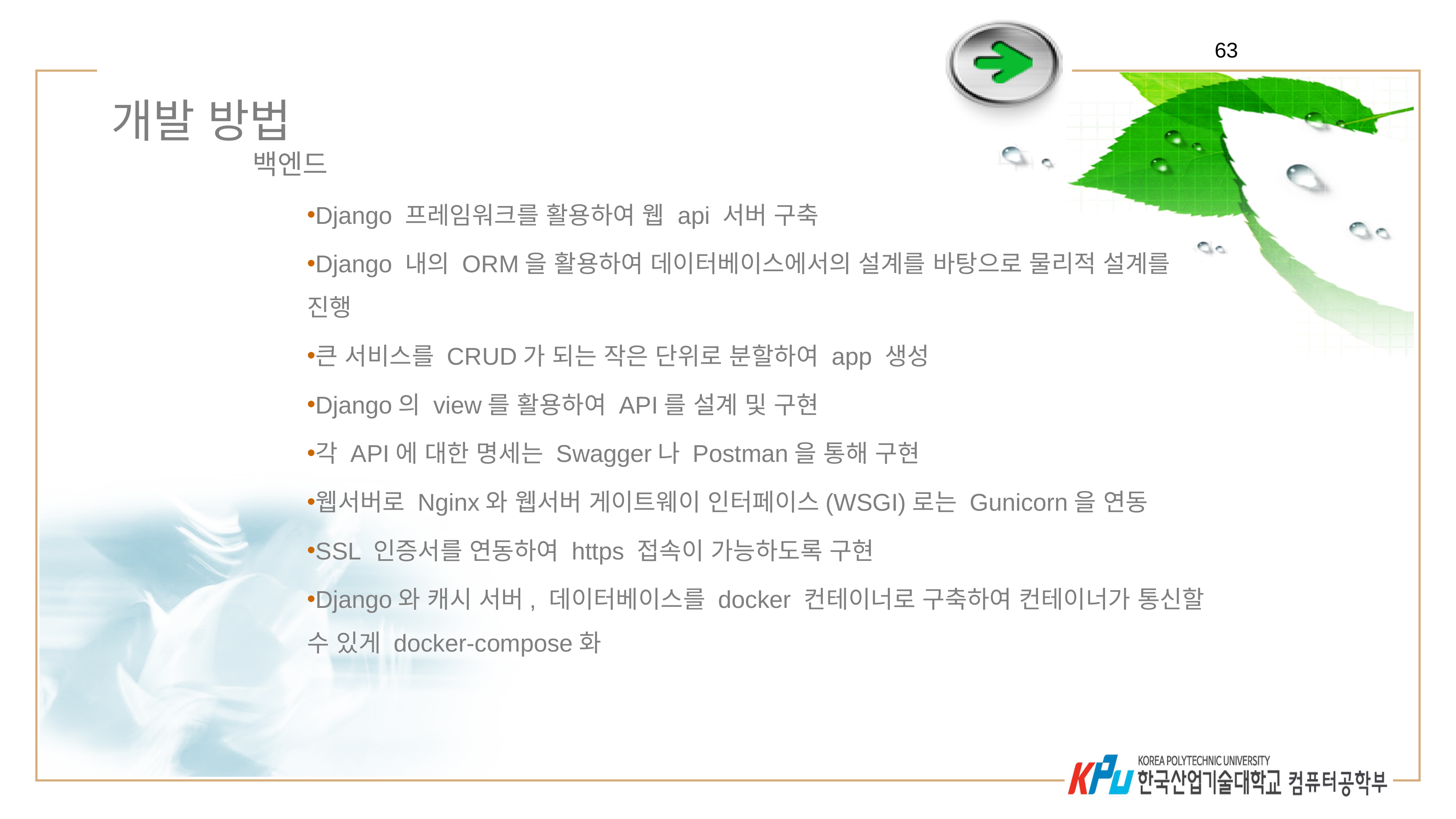

63
# 개발 방법

백엔드
Django 프레임워크를 활용하여 웹 api 서버 구축
Django 내의 ORM을 활용하여 데이터베이스에서의 설계를 바탕으로 물리적 설계를 진행
큰 서비스를 CRUD가 되는 작은 단위로 분할하여 app 생성
Django의 view를 활용하여 API를 설계 및 구현
각 API에 대한 명세는 Swagger나 Postman을 통해 구현
웹서버로 Nginx와 웹서버 게이트웨이 인터페이스(WSGI)로는 Gunicorn을 연동
SSL 인증서를 연동하여 https 접속이 가능하도록 구현
Django와 캐시 서버, 데이터베이스를 docker 컨테이너로 구축하여 컨테이너가 통신할 수 있게 docker-compose화